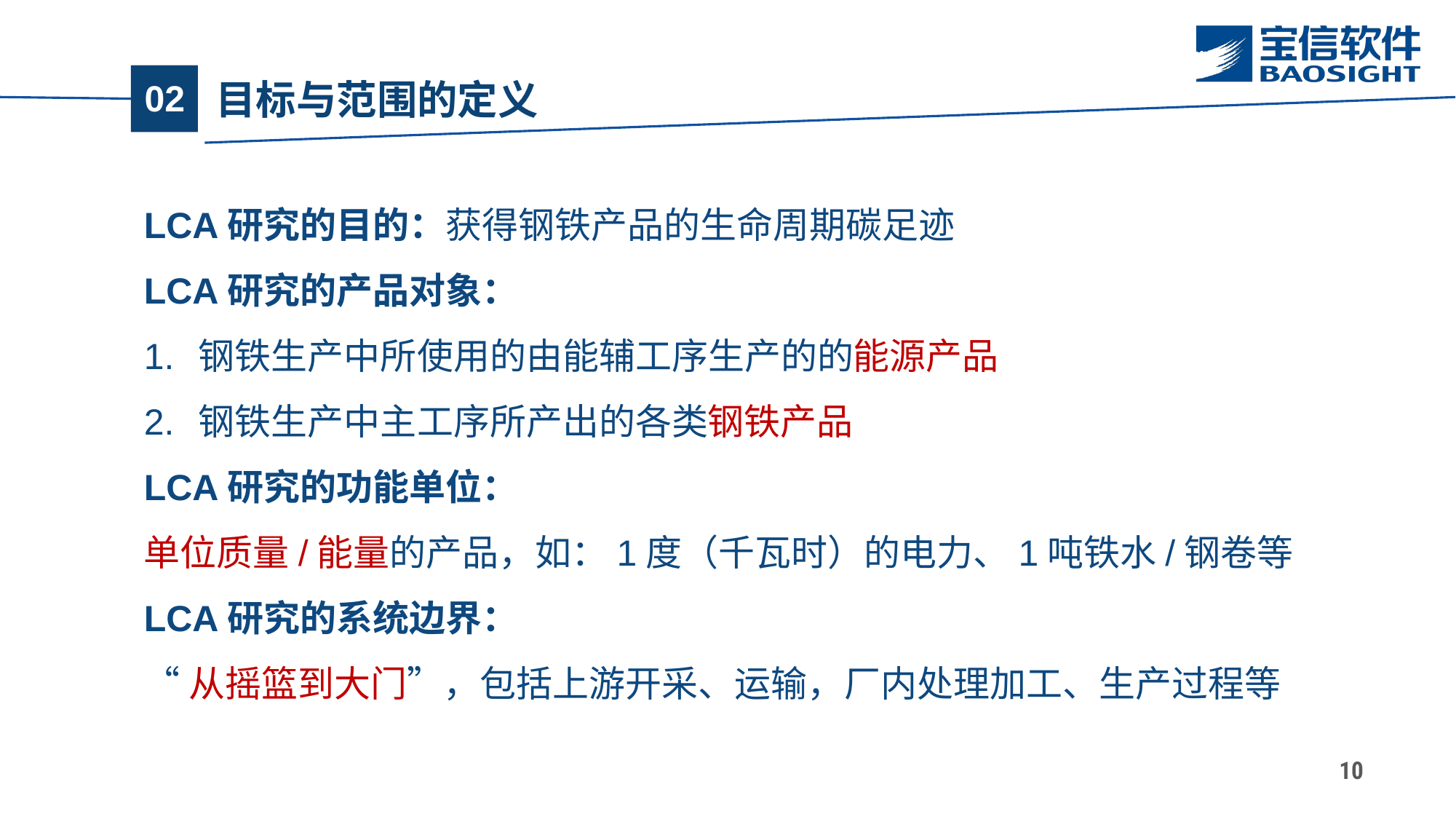

# 目标与范围的定义
02
LCA研究的目的：获得钢铁产品的生命周期碳足迹
LCA研究的产品对象：
钢铁生产中所使用的由能辅工序生产的的能源产品
钢铁生产中主工序所产出的各类钢铁产品
LCA研究的功能单位：
单位质量/能量的产品，如：1度（千瓦时）的电力、1吨铁水/钢卷等
LCA研究的系统边界：
“从摇篮到大门”，包括上游开采、运输，厂内处理加工、生产过程等